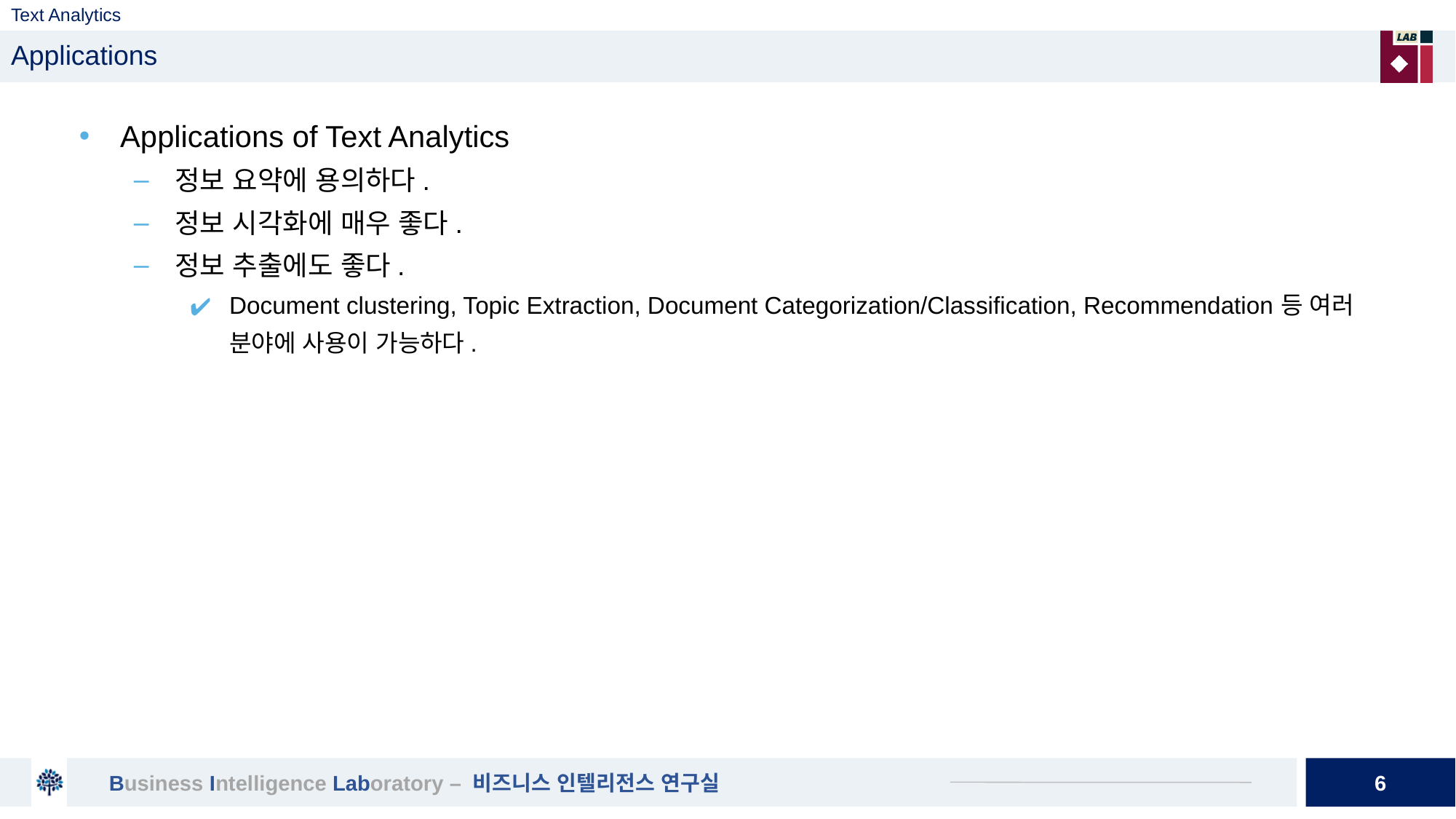

# Text Analytics
Applications
Applications of Text Analytics
정보 요약에 용의하다.
정보 시각화에 매우 좋다.
정보 추출에도 좋다.
Document clustering, Topic Extraction, Document Categorization/Classification, Recommendation등 여러 분야에 사용이 가능하다.
6